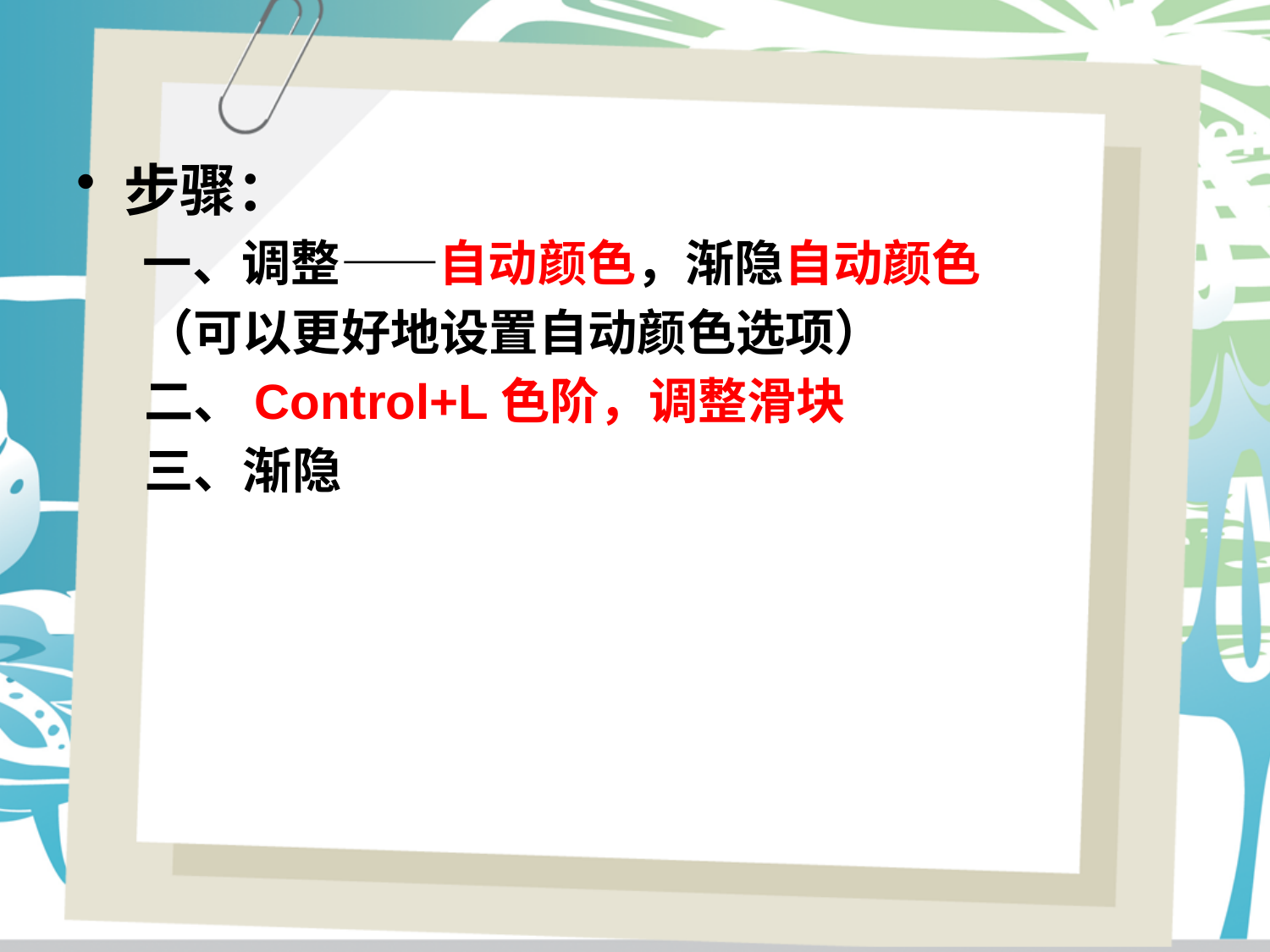

步骤：
     一、调整——自动颜色，渐隐自动颜色
     （可以更好地设置自动颜色选项）
     二、Control+L色阶，调整滑块
     三、渐隐